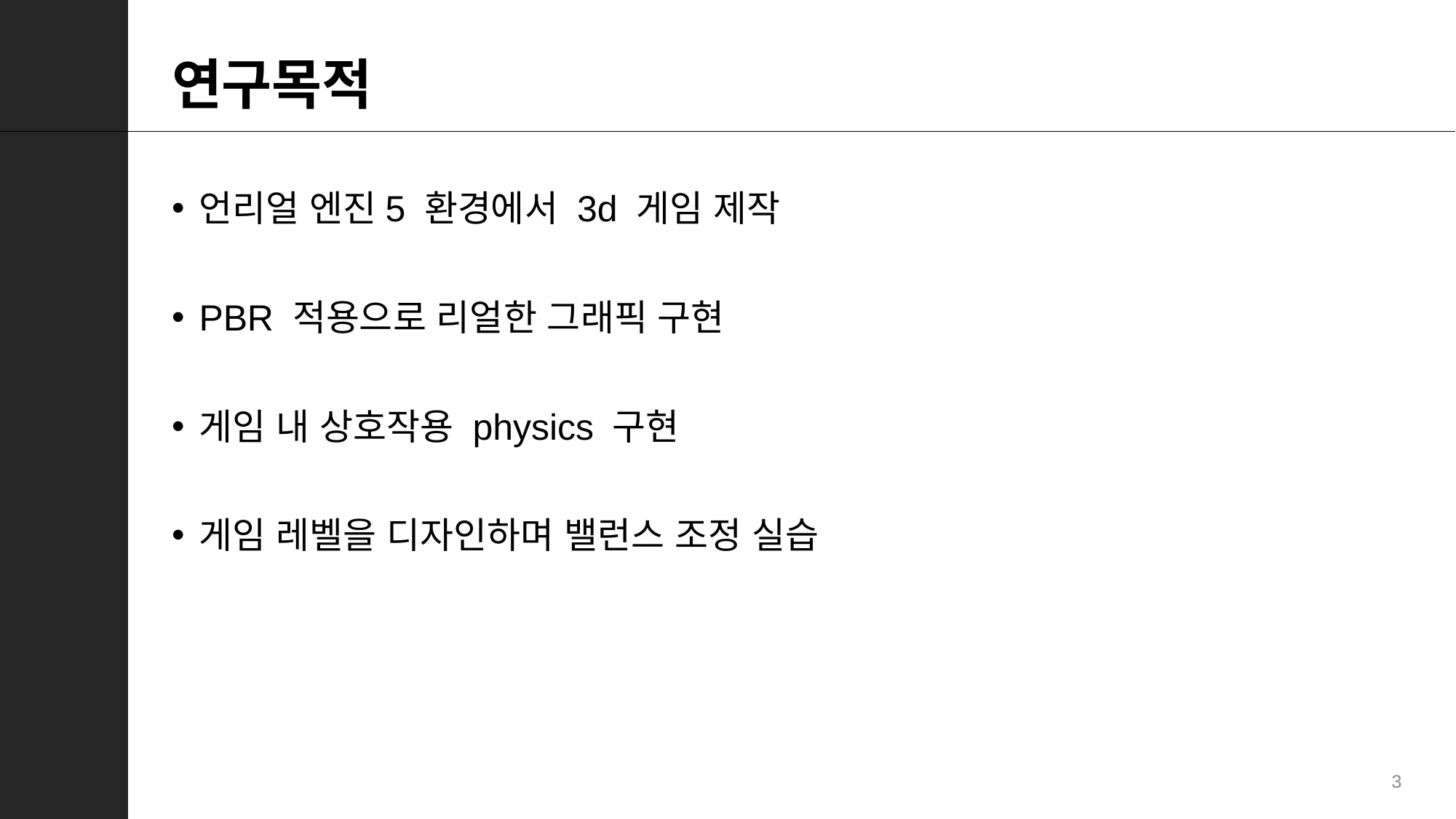

# 연구목적
언리얼 엔진5 환경에서 3d 게임 제작

PBR 적용으로 리얼한 그래픽 구현

게임 내 상호작용 physics 구현

게임 레벨을 디자인하며 밸런스 조정 실습
3